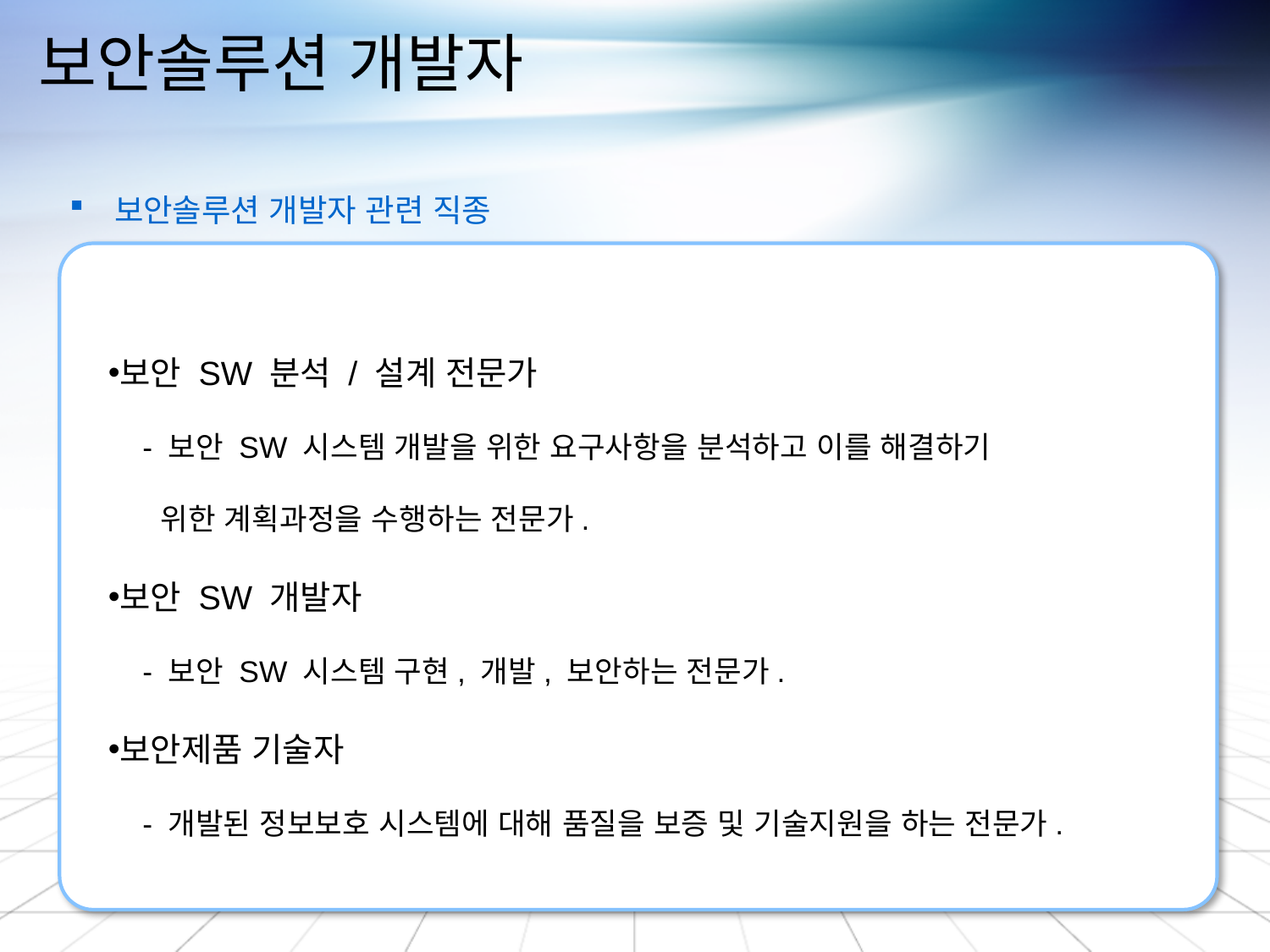

# 보안솔루션 개발자
 보안솔루션 개발자 관련 직종

보안 SW 분석 / 설계 전문가
  - 보안 SW 시스템 개발을 위한 요구사항을 분석하고 이를 해결하기
     위한 계획과정을 수행하는 전문가.
보안 SW 개발자
  - 보안 SW 시스템 구현, 개발, 보안하는 전문가.
보안제품 기술자
  - 개발된 정보보호 시스템에 대해 품질을 보증 및 기술지원을 하는 전문가.